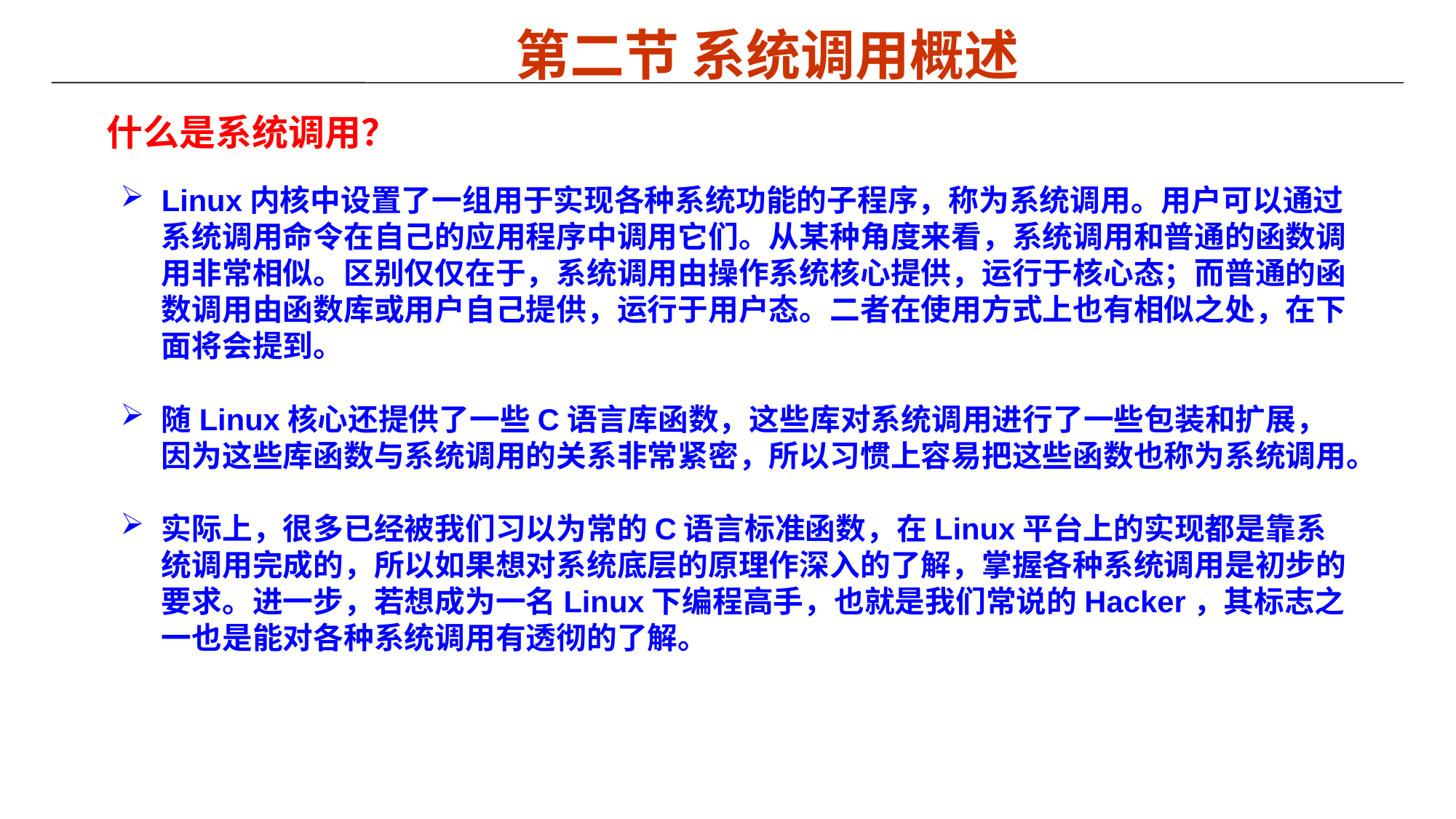

# 第二节 系统调用概述
什么是系统调用？
Linux内核中设置了一组用于实现各种系统功能的子程序，称为系统调用。用户可以通过系统调用命令在自己的应用程序中调用它们。从某种角度来看，系统调用和普通的函数调用非常相似。区别仅仅在于，系统调用由操作系统核心提供，运行于核心态；而普通的函数调用由函数库或用户自己提供，运行于用户态。二者在使用方式上也有相似之处，在下面将会提到。

随Linux核心还提供了一些C语言库函数，这些库对系统调用进行了一些包装和扩展，因为这些库函数与系统调用的关系非常紧密，所以习惯上容易把这些函数也称为系统调用。

实际上，很多已经被我们习以为常的C语言标准函数，在Linux平台上的实现都是靠系统调用完成的，所以如果想对系统底层的原理作深入的了解，掌握各种系统调用是初步的要求。进一步，若想成为一名Linux下编程高手，也就是我们常说的Hacker，其标志之一也是能对各种系统调用有透彻的了解。